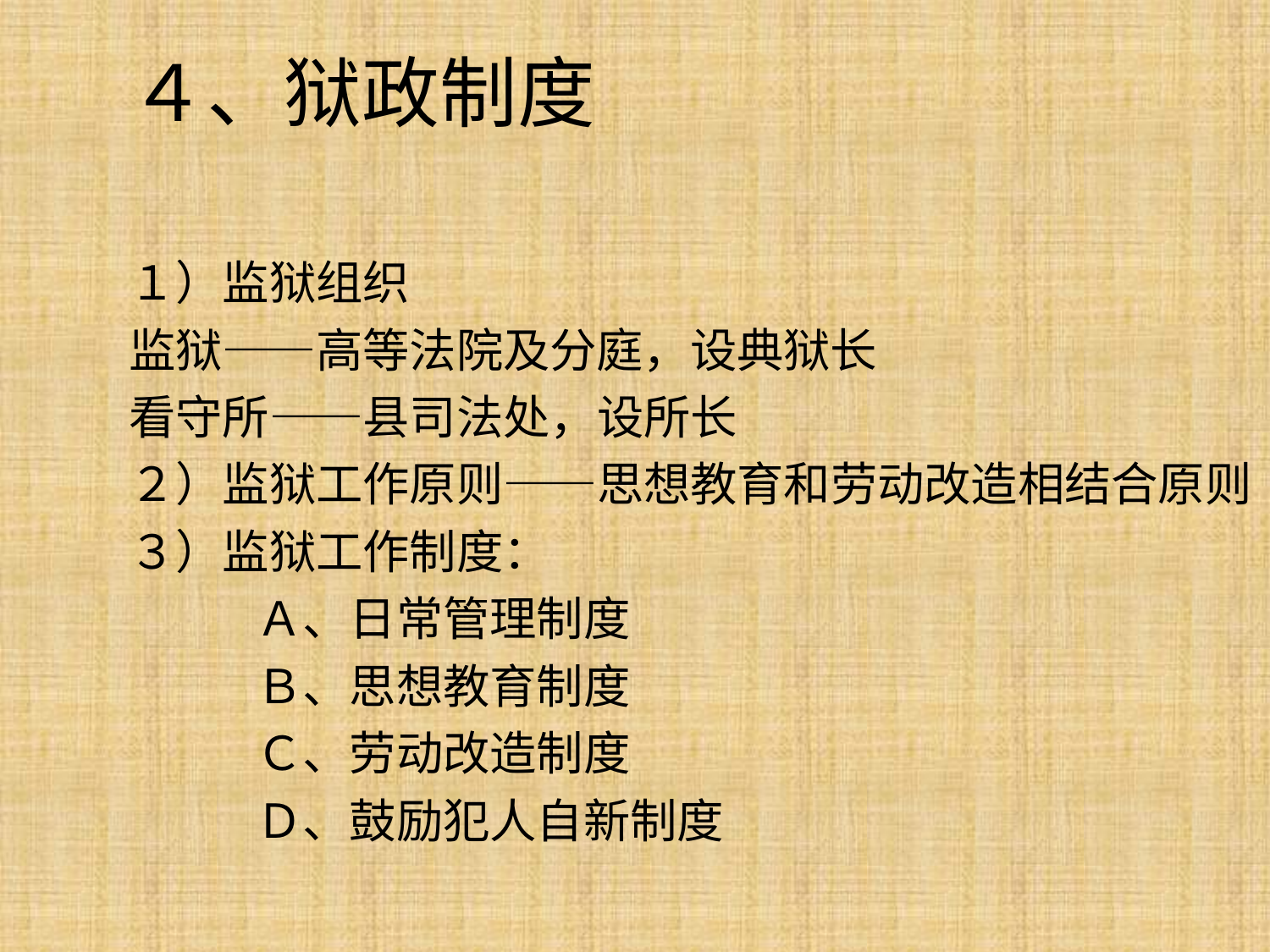

# ４、狱政制度
１）监狱组织
监狱——高等法院及分庭，设典狱长
看守所——县司法处，设所长
２）监狱工作原则——思想教育和劳动改造相结合原则
３）监狱工作制度：
           Ａ、日常管理制度
           Ｂ、思想教育制度
           Ｃ、劳动改造制度
           Ｄ、鼓励犯人自新制度